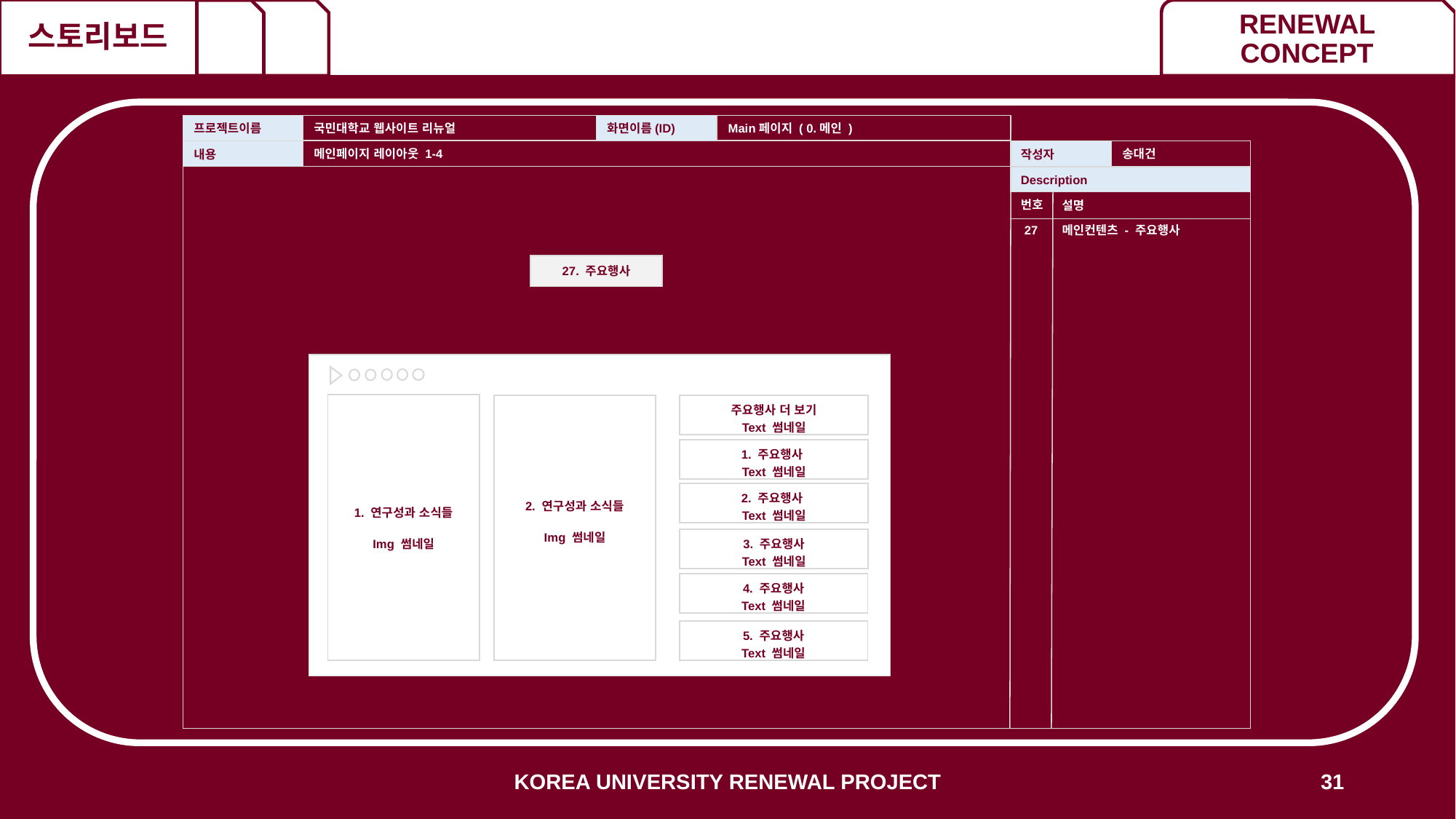

# 스토리보드
프로젝트이름
국민대학교 웹사이트 리뉴얼
화면이름(ID)
Main페이지 ( 0.메인 )
내용
메인페이지 레이아웃 1-4
작성자
송대건
Description
번호
설명
27
메인컨텐츠 - 주요행사
| 27. 주요행사 |
| --- |
|  |
| --- |

| 1. 연구성과 소식들 Img 썸네일 |
| --- |
| 2. 연구성과 소식들 Img 썸네일 |
| --- |
| 주요행사 더 보기 Text 썸네일 |
| --- |
| 1. 주요행사 Text 썸네일 |
| --- |
| 2. 주요행사 Text 썸네일 |
| --- |
| 3. 주요행사 Text 썸네일 |
| --- |
| 4. 주요행사 Text 썸네일 |
| --- |
| 5. 주요행사 Text 썸네일 |
| --- |
KOREA UNIVERSITY RENEWAL PROJECT
31